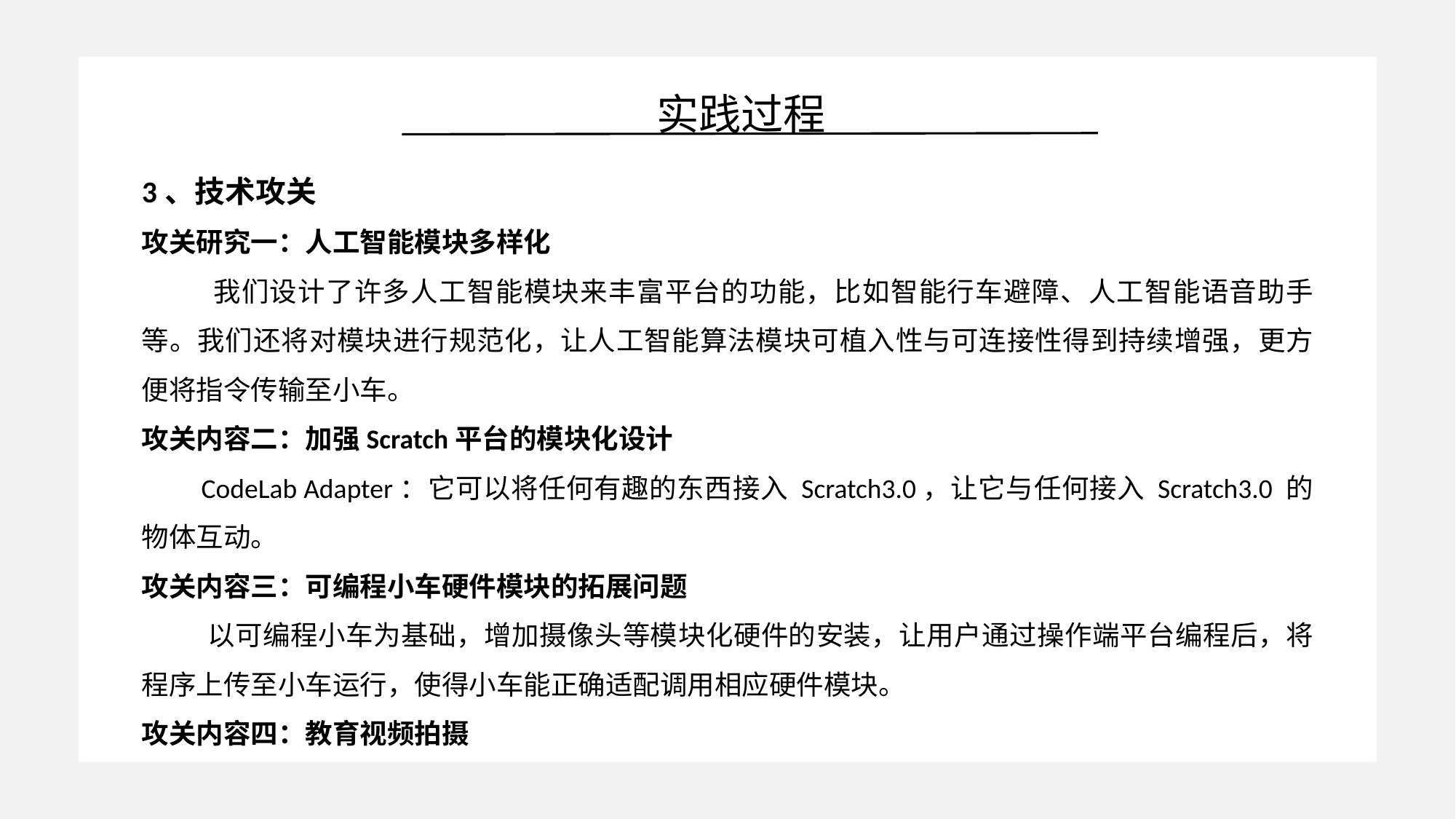

实践过程

3、技术攻关
攻关研究一：人工智能模块多样化
         我们设计了许多人工智能模块来丰富平台的功能，比如智能行车避障、人工智能语音助手等。我们还将对模块进行规范化，让人工智能算法模块可植入性与可连接性得到持续增强，更方便将指令传输至小车。
攻关内容二：加强Scratch平台的模块化设计
         CodeLab Adapter：它可以将任何有趣的东西接入 Scratch3.0，让它与任何接入 Scratch3.0 的物体互动。
攻关内容三：可编程小车硬件模块的拓展问题
         以可编程小车为基础，增加摄像头等模块化硬件的安装，让用户通过操作端平台编程后，将程序上传至小车运行，使得小车能正确适配调用相应硬件模块。
攻关内容四：教育视频拍摄